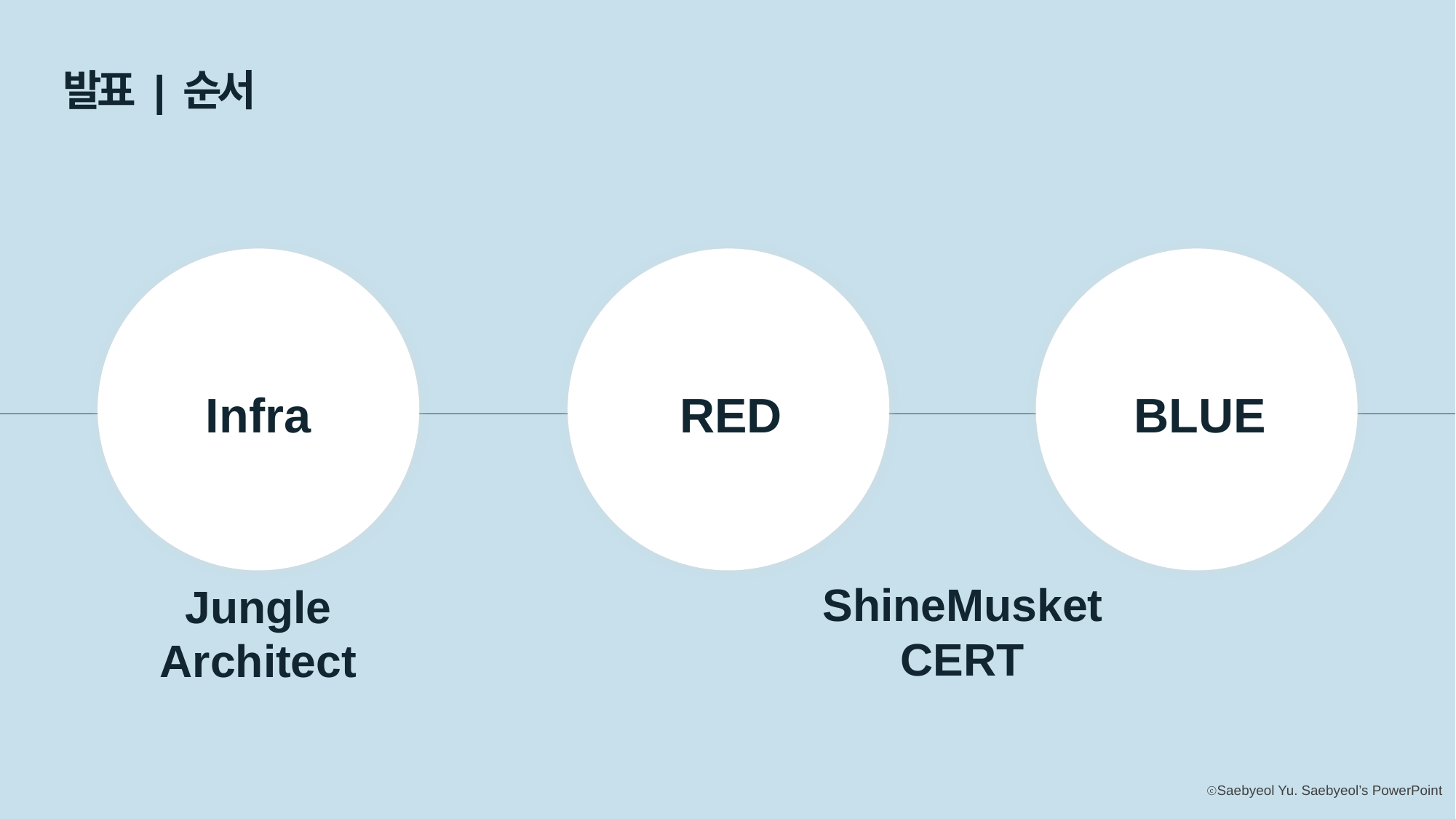

발표 | 순서

Infra
RED
BLUE
ShineMusket
CERT
Jungle
Architect